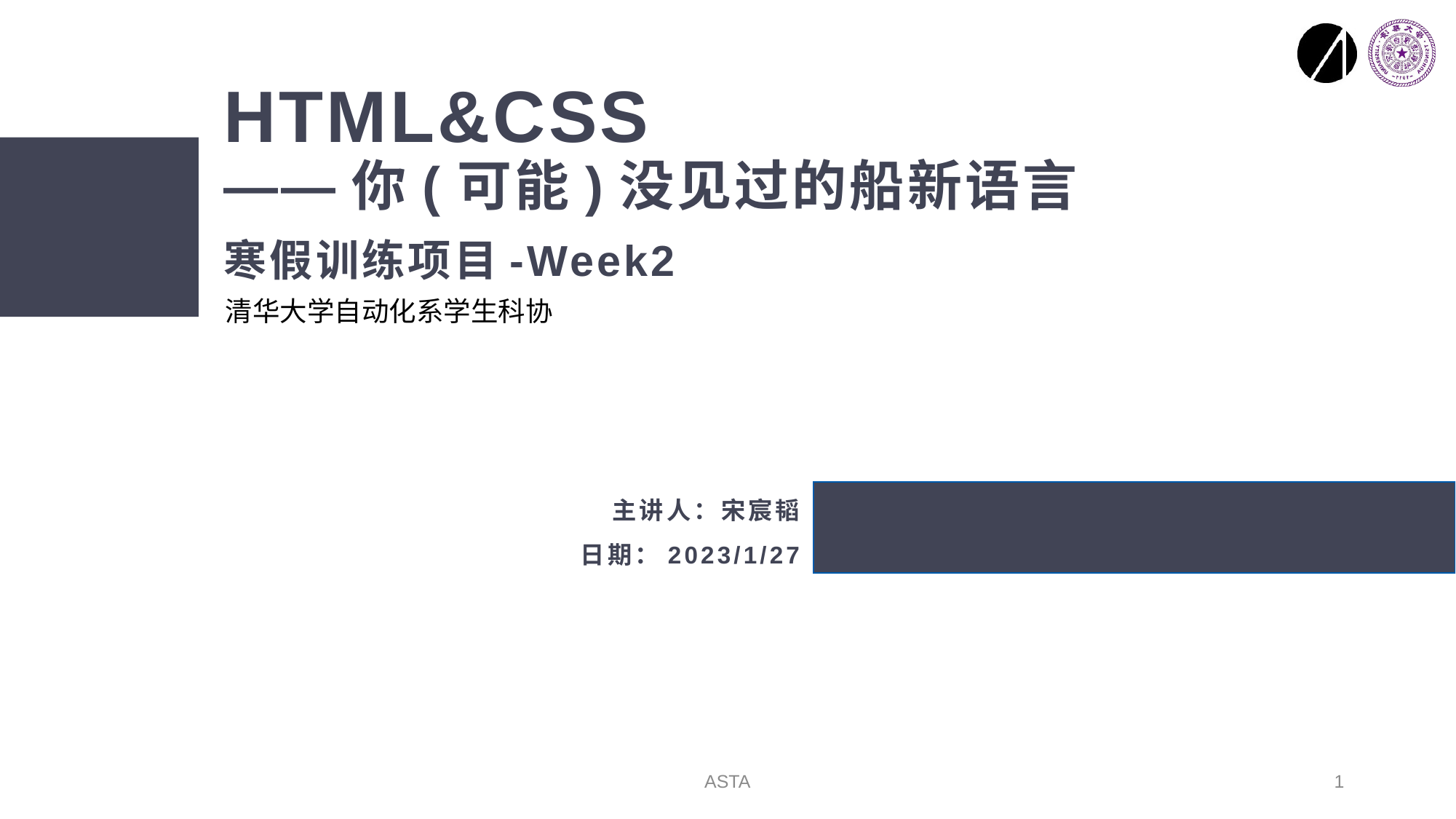

# HTML&CSS ——你(可能)没见过的船新语言
寒假训练项目-Week2
主讲人：宋宸韬
日期：2023/1/27
ASTA
1